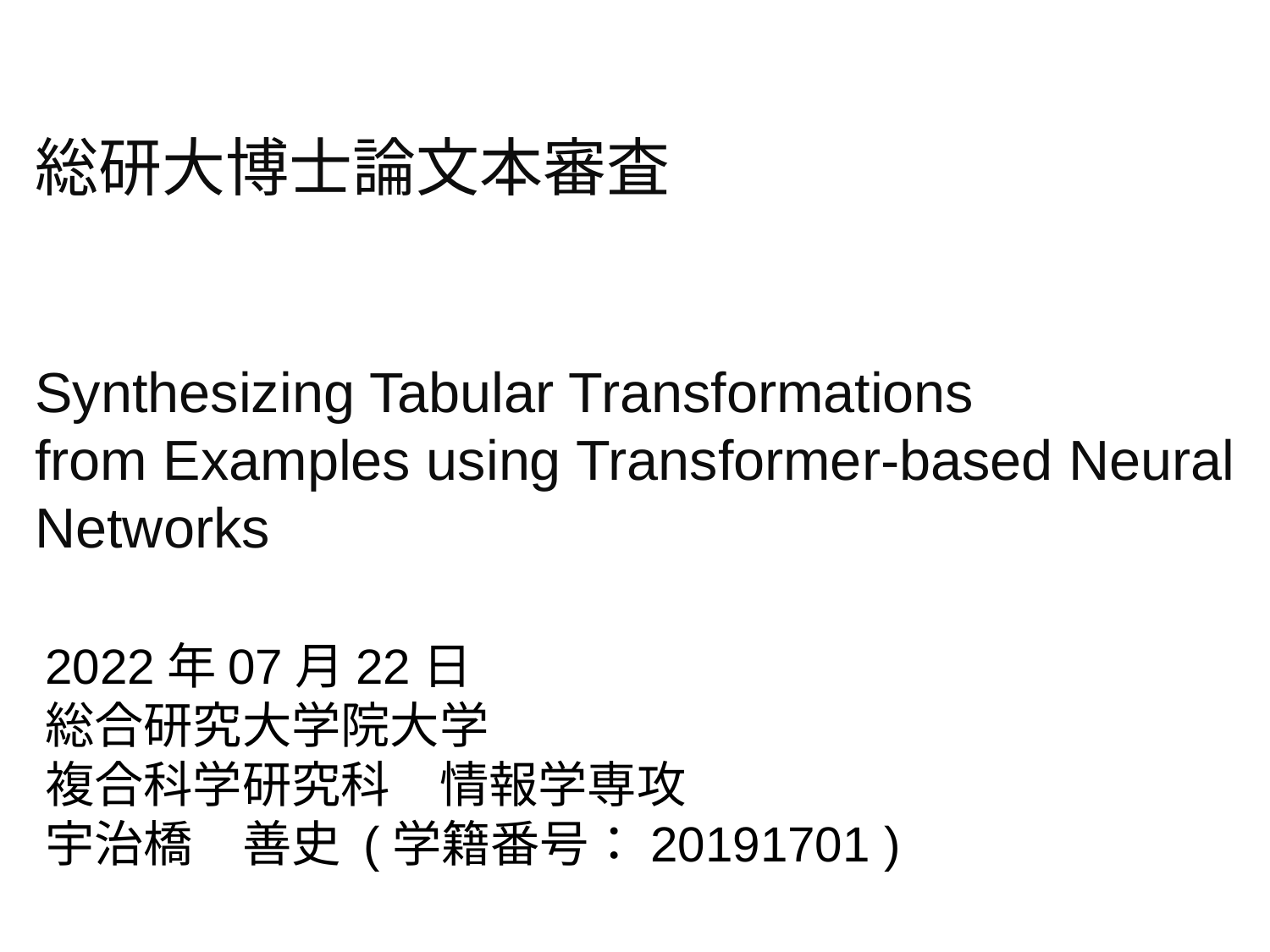

# 総研大博士論文本審査 Synthesizing Tabular Transformations from Examples using Transformer-based Neural Networks
2022年07月22日
総合研究大学院大学
複合科学研究科　情報学専攻
宇治橋　善史 (学籍番号：20191701 )
1